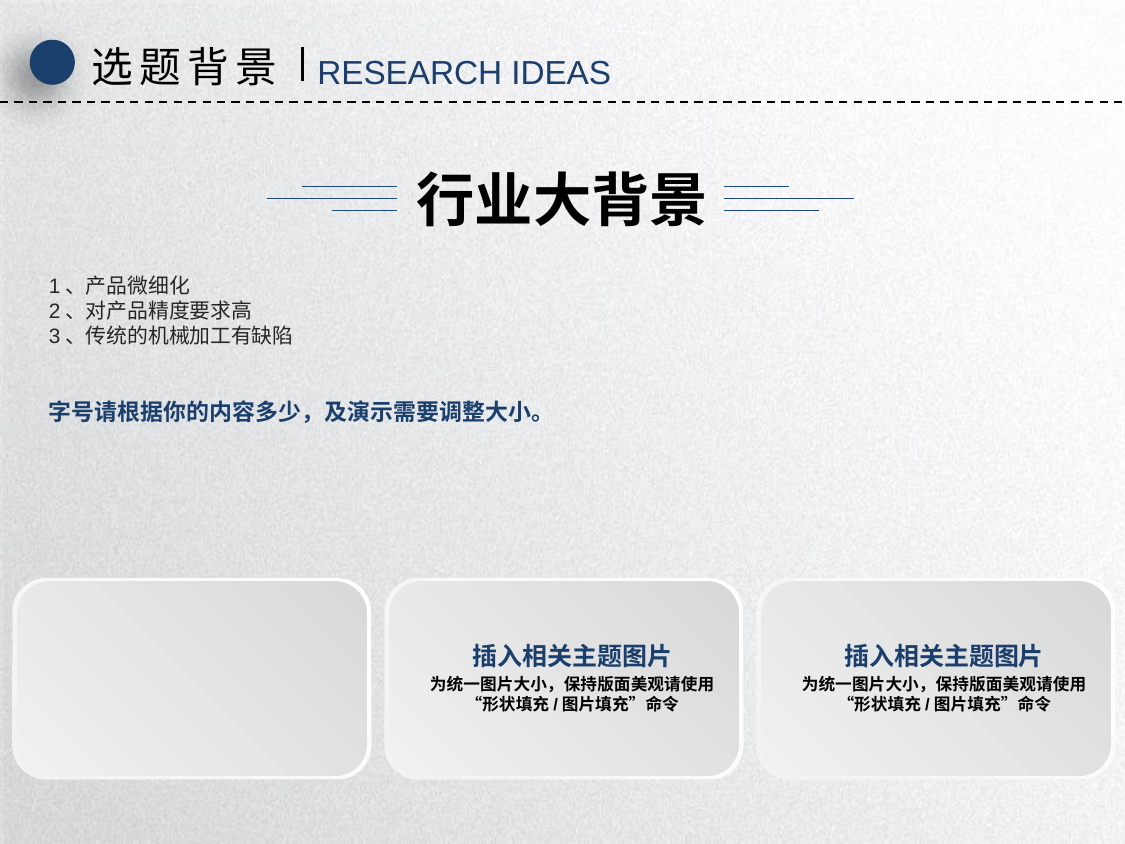

选题背景

RESEARCH IDEAS
行业大背景

1、产品微细化
2、对产品精度要求高
3、传统的机械加工有缺陷

字号请根据你的内容多少，及演示需要调整大小。

插入相关主题图片
为统一图片大小，保持版面美观请使用 “形状填充/图片填充”命令

插入相关主题图片
为统一图片大小，保持版面美观请使用 “形状填充/图片填充”命令